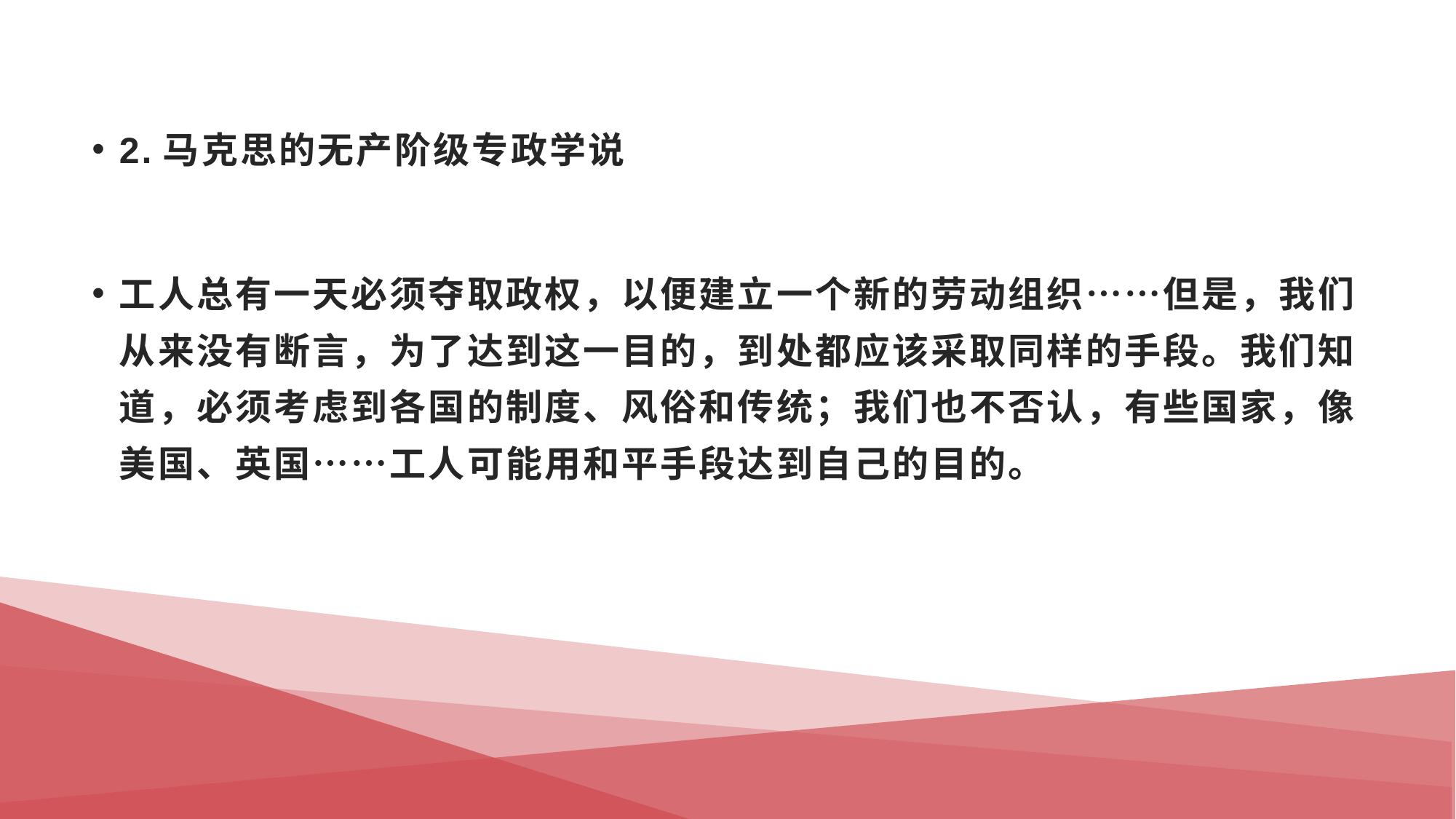

2.马克思的无产阶级专政学说

工人总有一天必须夺取政权，以便建立一个新的劳动组织……但是，我们从来没有断言，为了达到这一目的，到处都应该采取同样的手段。我们知道，必须考虑到各国的制度、风俗和传统；我们也不否认，有些国家，像美国、英国……工人可能用和平手段达到自己的目的。